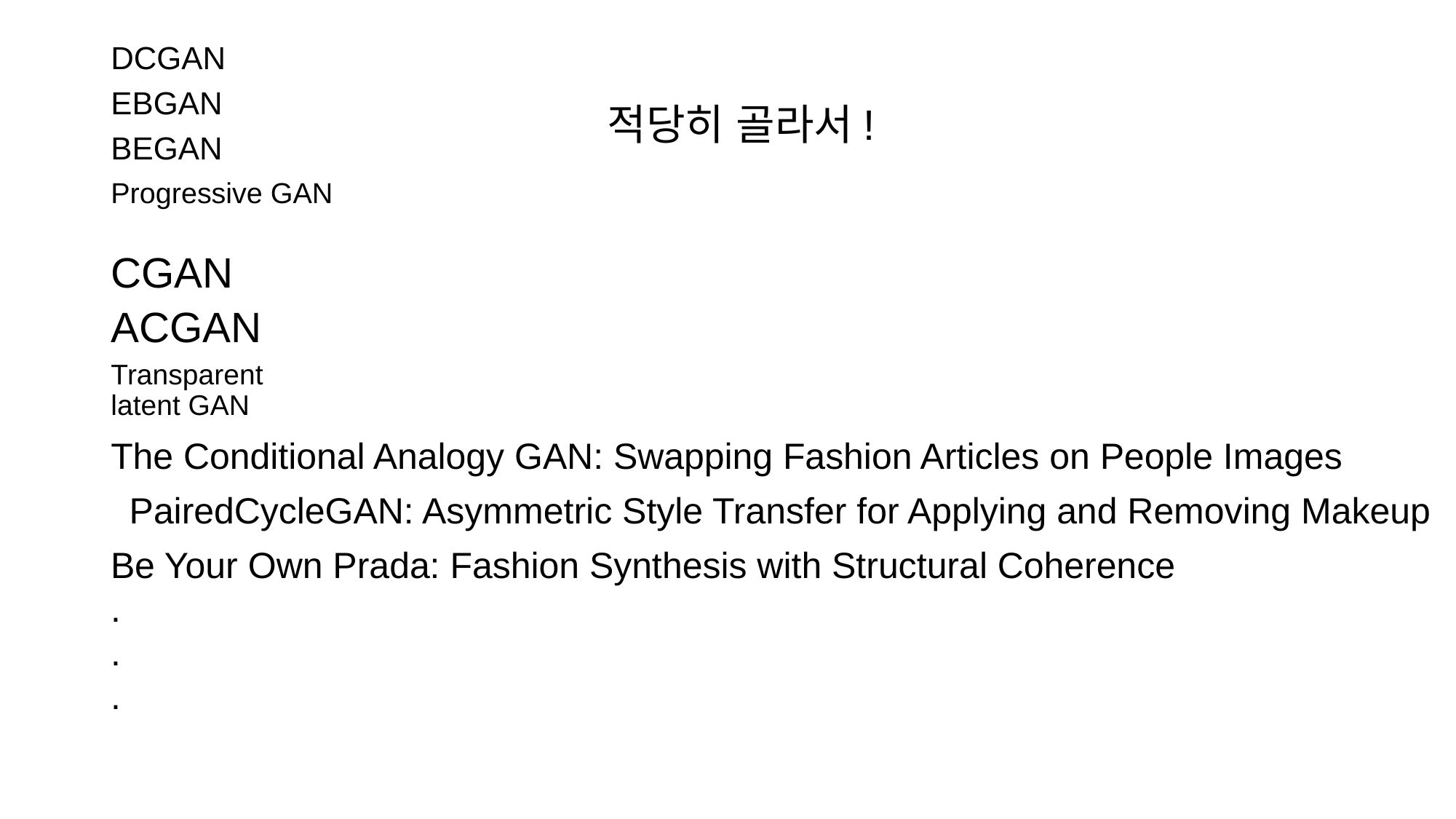

DCGAN
EBGAN
적당히 골라서!
BEGAN
Progressive GAN
CGAN
ACGAN
Transparent latent GAN
The Conditional Analogy GAN: Swapping Fashion Articles on People Images
PairedCycleGAN: Asymmetric Style Transfer for Applying and Removing Makeup

Be Your Own Prada: Fashion Synthesis with Structural Coherence
.
.
.